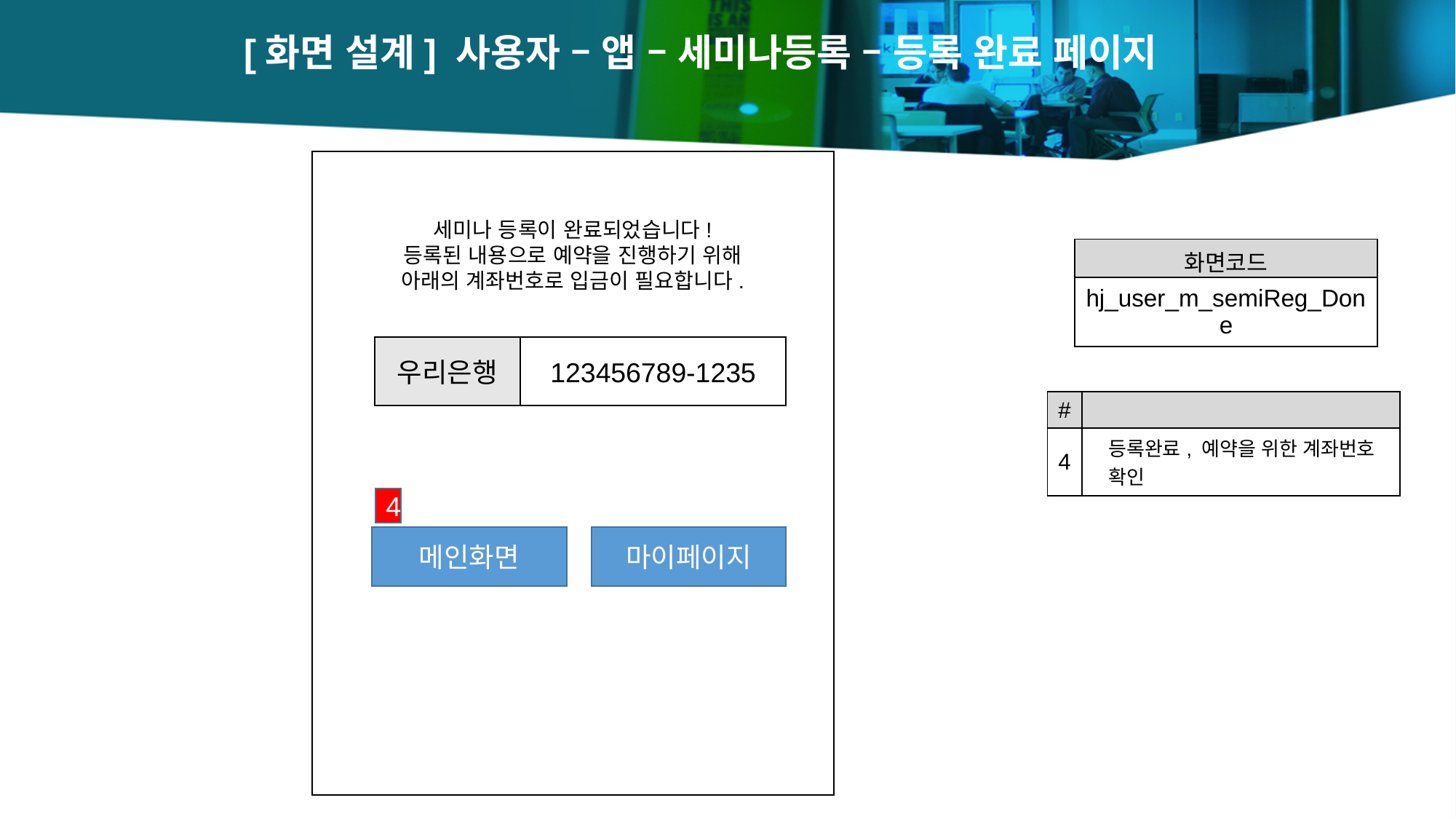

[화면 설계] 사용자 – 앱 – 세미나등록 – 등록 완료 페이지

세미나 등록이 완료되었습니다!
등록된 내용으로 예약을 진행하기 위해
아래의 계좌번호로 입금이 필요합니다.
| 화면코드 |
| --- |
| hj\_user\_m\_semiReg\_Done |
우리은행
123456789-1235
| # |  |
| --- | --- |
| 4 | 등록완료, 예약을 위한 계좌번호 확인 |
4
메인화면
마이페이지